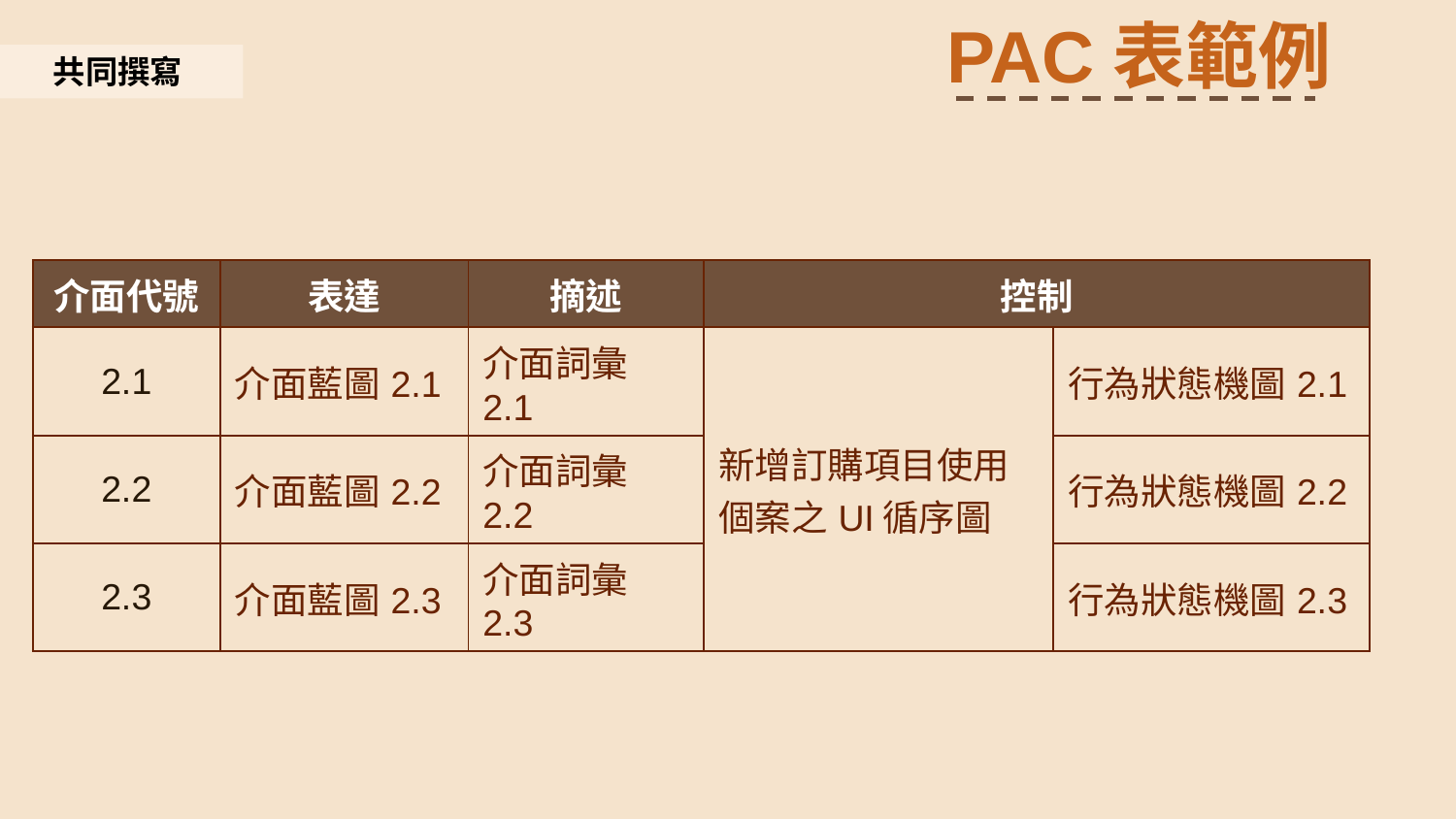

PAC表範例

共同撰寫
| 介面代號 | 表達 | 摘述 | 控制 |  |
| --- | --- | --- | --- | --- |
| 2.1 | 介面藍圖2.1 | 介面詞彙2.1 | 新增訂購項目使用個案之UI循序圖 | 行為狀態機圖2.1 |
| 2.2 | 介面藍圖2.2 | 介面詞彙2.2 |  | 行為狀態機圖2.2 |
| 2.3 | 介面藍圖2.3 | 介面詞彙2.3 |  | 行為狀態機圖2.3 |